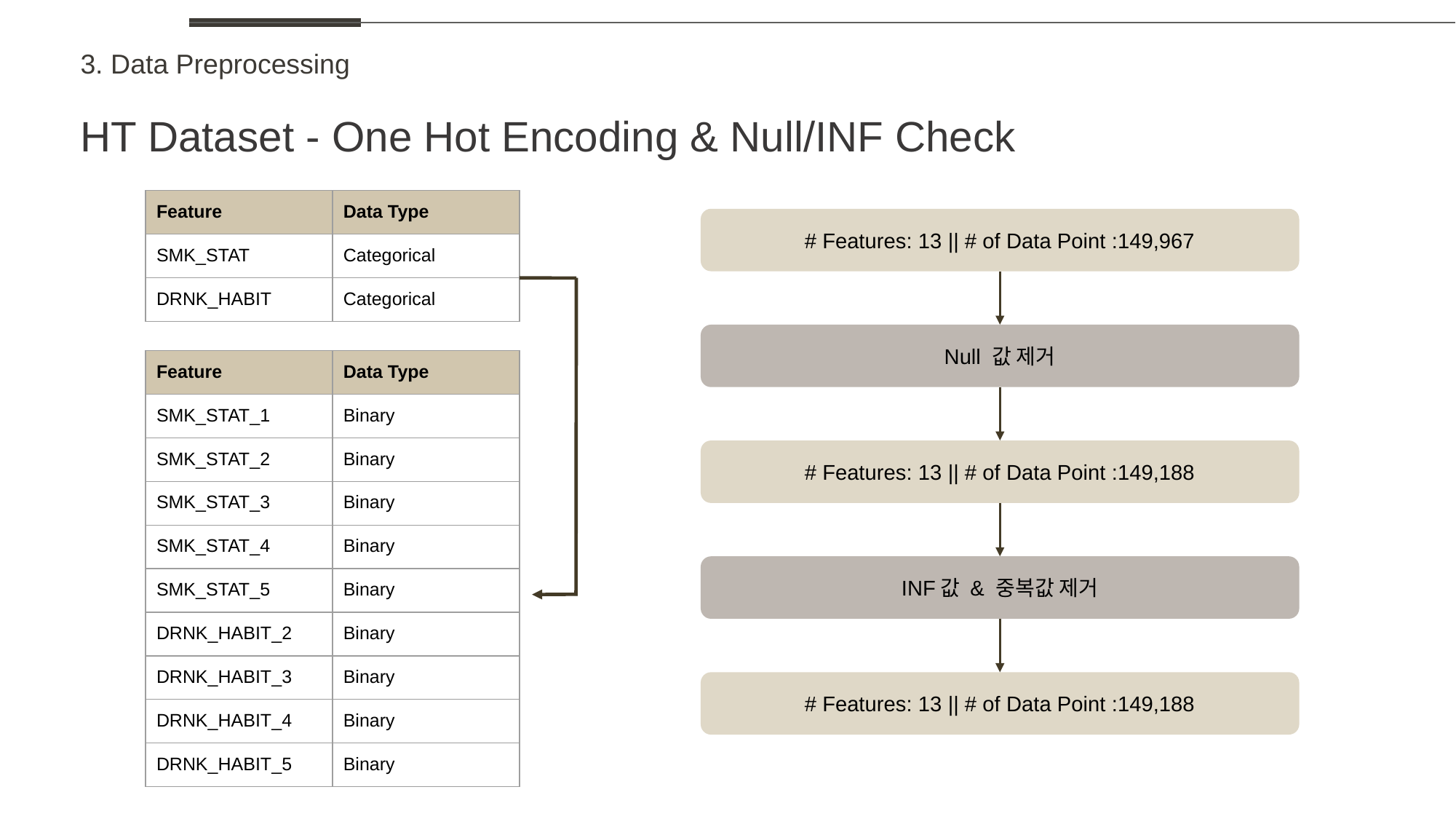

3. Data Preprocessing
HT Dataset - One Hot Encoding & Null/INF Check
| Feature | Data Type |
| --- | --- |
| SMK\_STAT | Categorical |
| DRNK\_HABIT | Categorical |
# Features: 13 || # of Data Point :149,967
Null 값 제거
| Feature | Data Type |
| --- | --- |
| SMK\_STAT\_1 | Binary |
| SMK\_STAT\_2 | Binary |
| SMK\_STAT\_3 | Binary |
| SMK\_STAT\_4 | Binary |
| SMK\_STAT\_5 | Binary |
| DRNK\_HABIT\_2 | Binary |
| DRNK\_HABIT\_3 | Binary |
| DRNK\_HABIT\_4 | Binary |
| DRNK\_HABIT\_5 | Binary |
# Features: 13 || # of Data Point :149,188
INF값 & 중복값 제거
# Features: 13 || # of Data Point :149,188